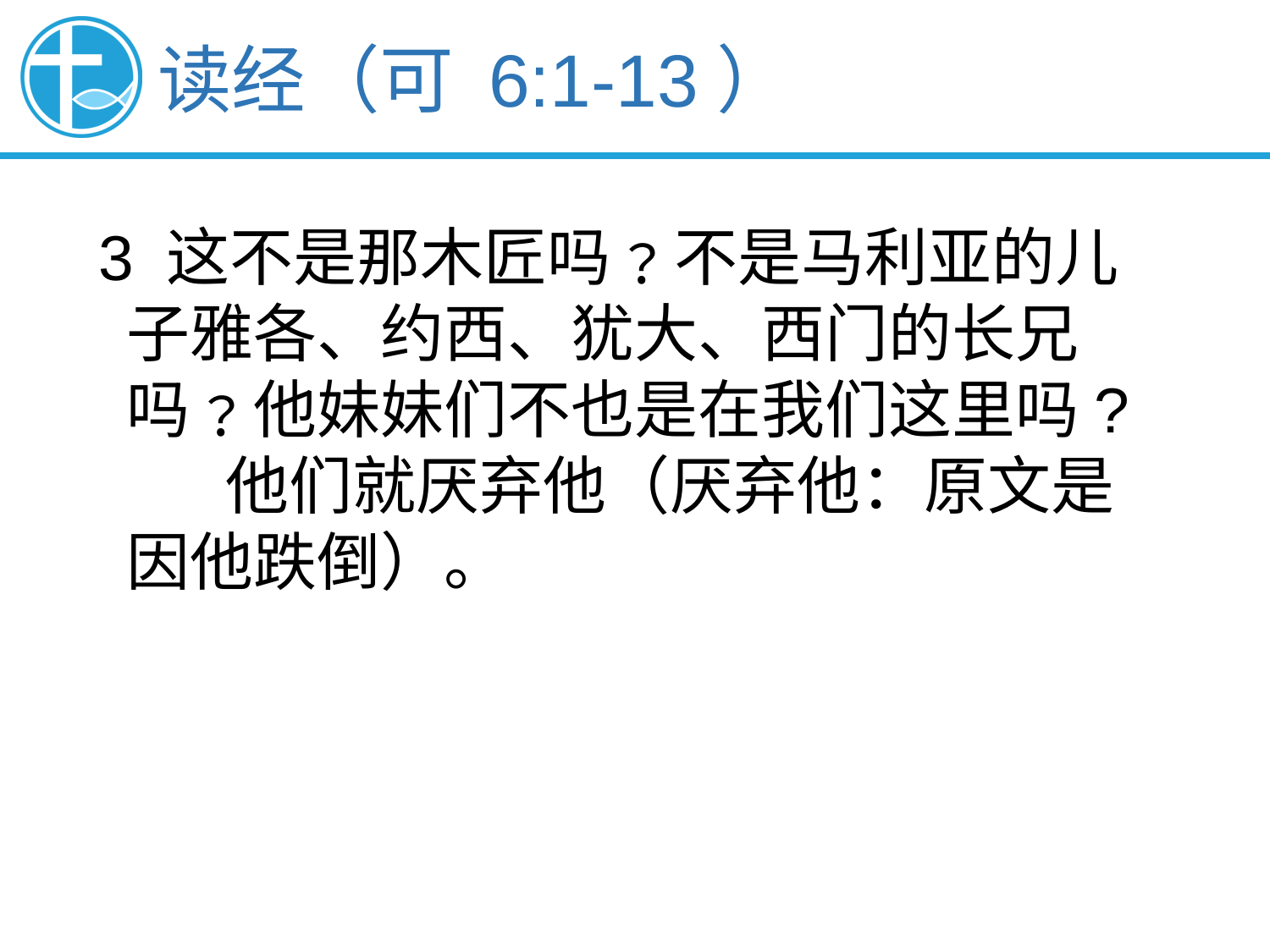

读经（可 6:1-13）

3 这不是那木匠吗﹖不是马利亚的儿
  子雅各、约西、犹大、西门的长兄
  吗﹖他妹妹们不也是在我们这里吗?	他们就厌弃他（厌弃他：原文是
  因他跌倒）。